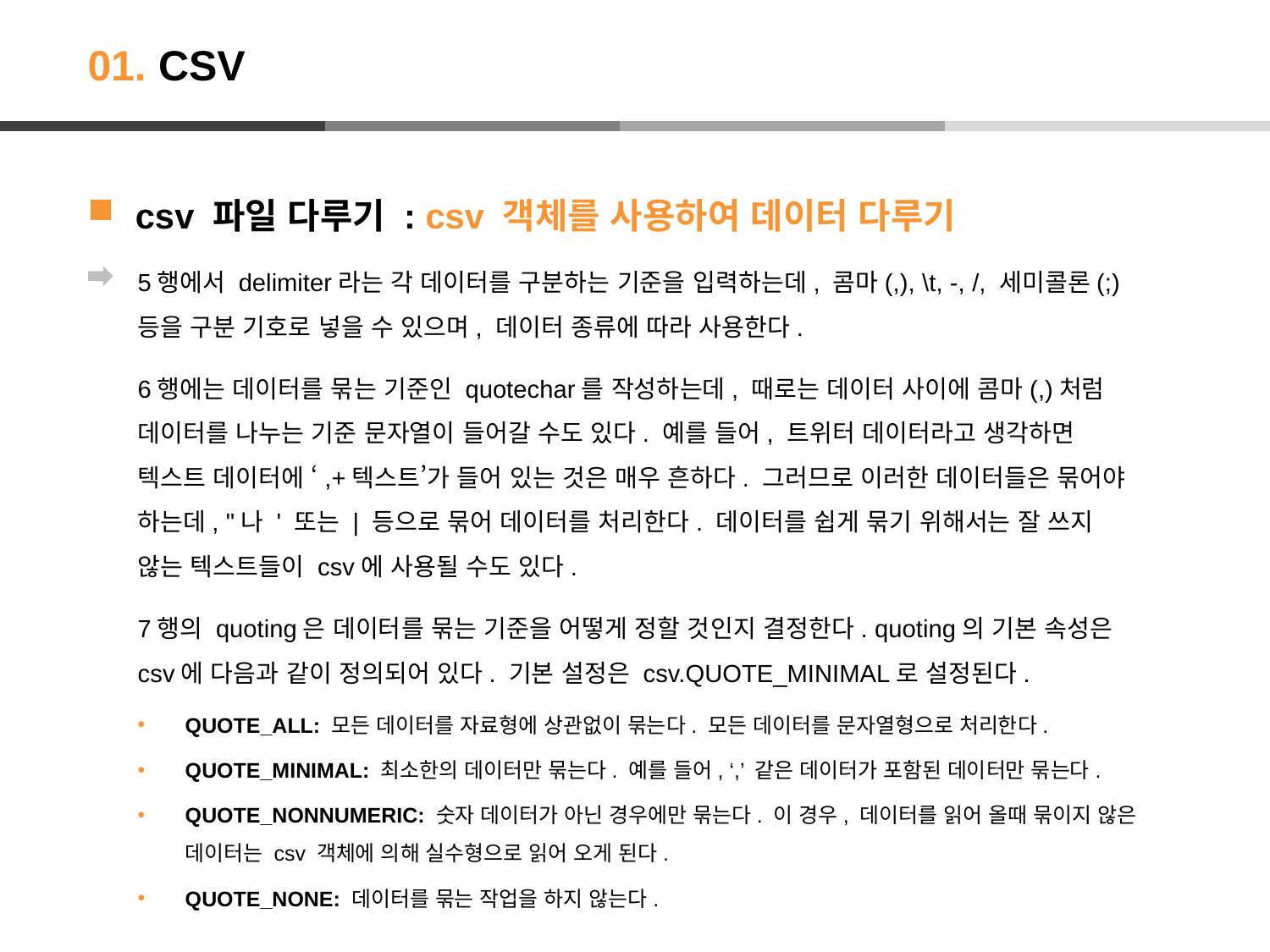

# 01. CSV
csv 파일 다루기 : csv 객체를 사용하여 데이터 다루기

5행에서 delimiter라는 각 데이터를 구분하는 기준을 입력하는데, 콤마(,), \t, -, /, 세미콜론(;) 등을 구분 기호로 넣을 수 있으며, 데이터 종류에 따라 사용한다.
6행에는 데이터를 묶는 기준인 quotechar를 작성하는데, 때로는 데이터 사이에 콤마(,)처럼 데이터를 나누는 기준 문자열이 들어갈 수도 있다. 예를 들어, 트위터 데이터라고 생각하면 텍스트 데이터에 ‘,+텍스트’가 들어 있는 것은 매우 흔하다. 그러므로 이러한 데이터들은 묶어야 하는데, "나 ' 또는 | 등으로 묶어 데이터를 처리한다. 데이터를 쉽게 묶기 위해서는 잘 쓰지 않는 텍스트들이 csv에 사용될 수도 있다.
7행의 quoting은 데이터를 묶는 기준을 어떻게 정할 것인지 결정한다. quoting의 기본 속성은 csv에 다음과 같이 정의되어 있다. 기본 설정은 csv.QUOTE_MINIMAL로 설정된다.
QUOTE_ALL: 모든 데이터를 자료형에 상관없이 묶는다. 모든 데이터를 문자열형으로 처리한다.
QUOTE_MINIMAL: 최소한의 데이터만 묶는다. 예를 들어, ‘,’ 같은 데이터가 포함된 데이터만 묶는다.
QUOTE_NONNUMERIC: 숫자 데이터가 아닌 경우에만 묶는다. 이 경우, 데이터를 읽어 올때 묶이지 않은 데이터는 csv 객체에 의해 실수형으로 읽어 오게 된다.
QUOTE_NONE: 데이터를 묶는 작업을 하지 않는다.